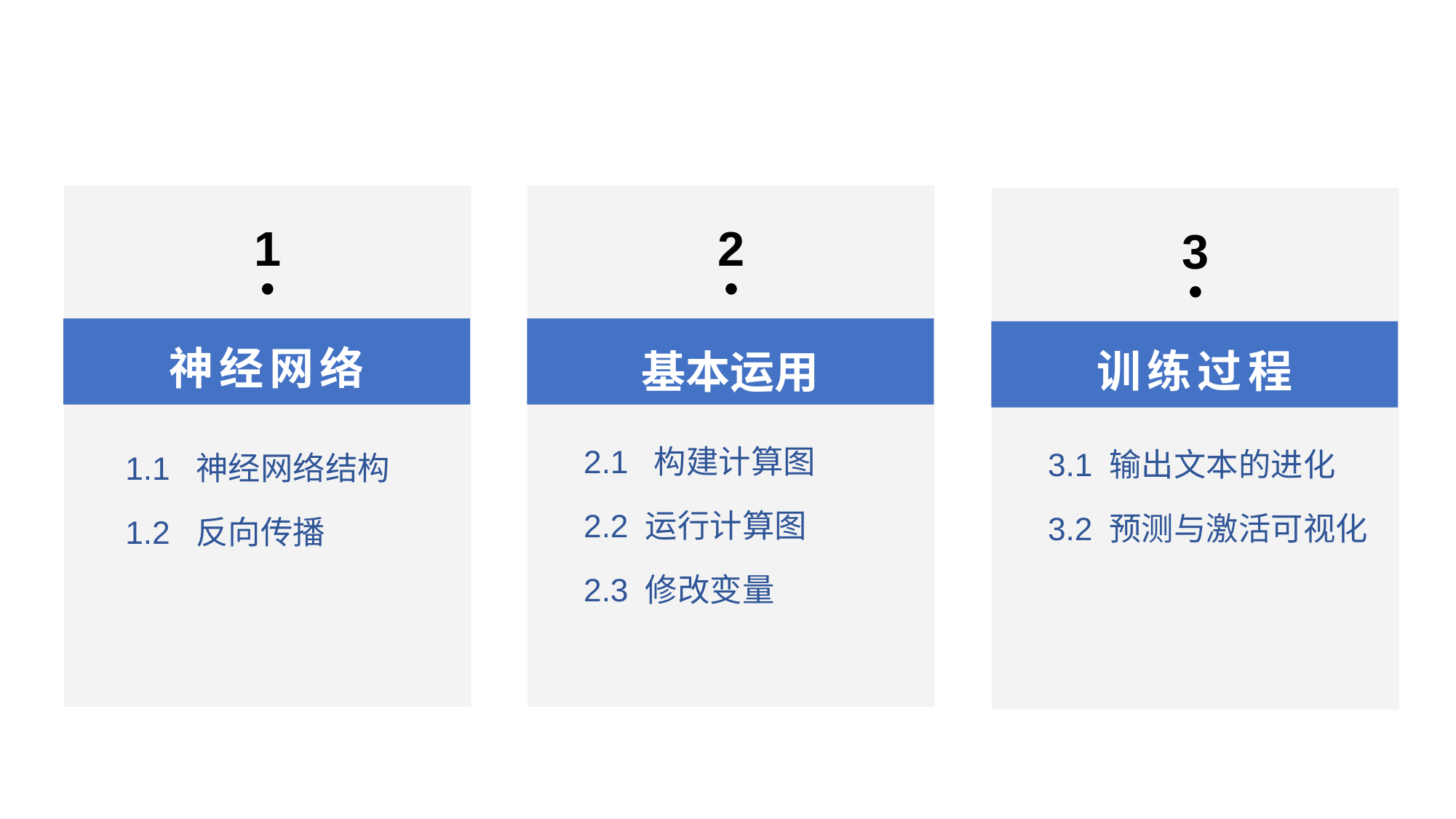

1

神经网络
1.1  神经网络结构
1.2  反向传播
2

基本运用
2.1  构建计算图
2.2 运行计算图
2.3 修改变量
3

训练过程
3.1 输出文本的进化
3.2 预测与激活可视化